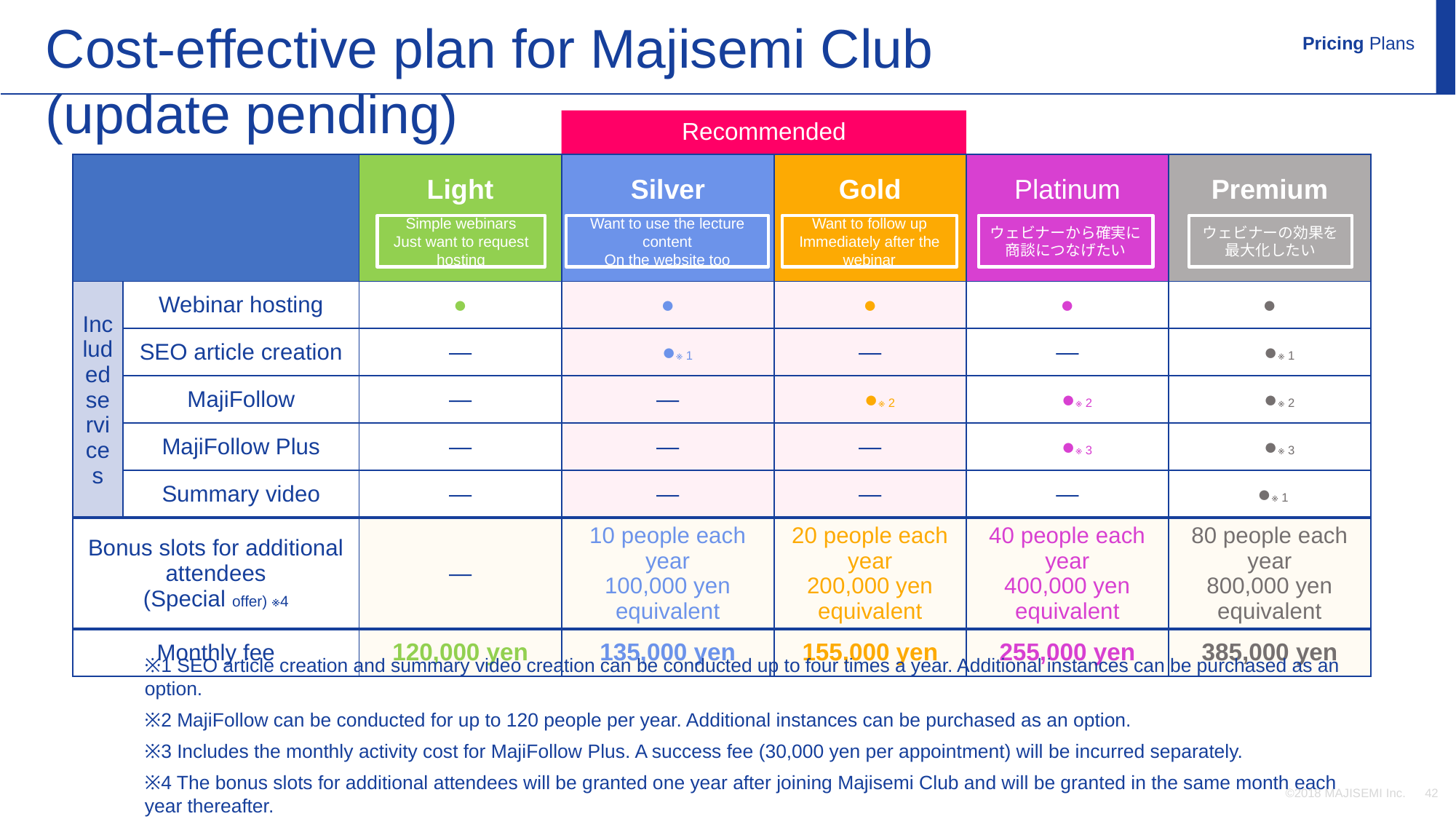

Cost-effective plan for Majisemi Club (update pending)
Pricing Plans
Recommended
|  |  | Light | Silver | Gold | Platinum | Premium |
| --- | --- | --- | --- | --- | --- | --- |
| Included services | Webinar hosting | ● | ● | ● | ● | ● |
|  | SEO article creation | ― | ●※1 | ― | ― | ●※1 |
|  | MajiFollow | ― | ― | ●※2 | ●※2 | ●※2 |
|  | MajiFollow Plus | ― | ― | ― | ●※3 | ●※3 |
|  | Summary video | ― | ― | ― | ― | ●※1 |
| Bonus slots for additional attendees (Special offer) ※4 |  | ― | 10 people each year 100,000 yen equivalent | 20 people each year 200,000 yen equivalent | 40 people each year 400,000 yen equivalent | 80 people each year 800,000 yen equivalent |
| Monthly fee |  | 120,000 yen | 135,000 yen | 155,000 yen | 255,000 yen | 385,000 yen |
Simple webinars
Just want to request hosting
Want to use the lecture content
On the website too
Want to follow up
Immediately after the webinar
ウェビナーから確実に
商談につなげたい
ウェビナーの効果を
最大化したい
※1 SEO article creation and summary video creation can be conducted up to four times a year. Additional instances can be purchased as an option.
※2 MajiFollow can be conducted for up to 120 people per year. Additional instances can be purchased as an option.
※3 Includes the monthly activity cost for MajiFollow Plus. A success fee (30,000 yen per appointment) will be incurred separately.
※4 The bonus slots for additional attendees will be granted one year after joining Majisemi Club and will be granted in the same month each year thereafter.
(All amounts are tax exclusive)
©2018 MAJISEMI Inc.
42